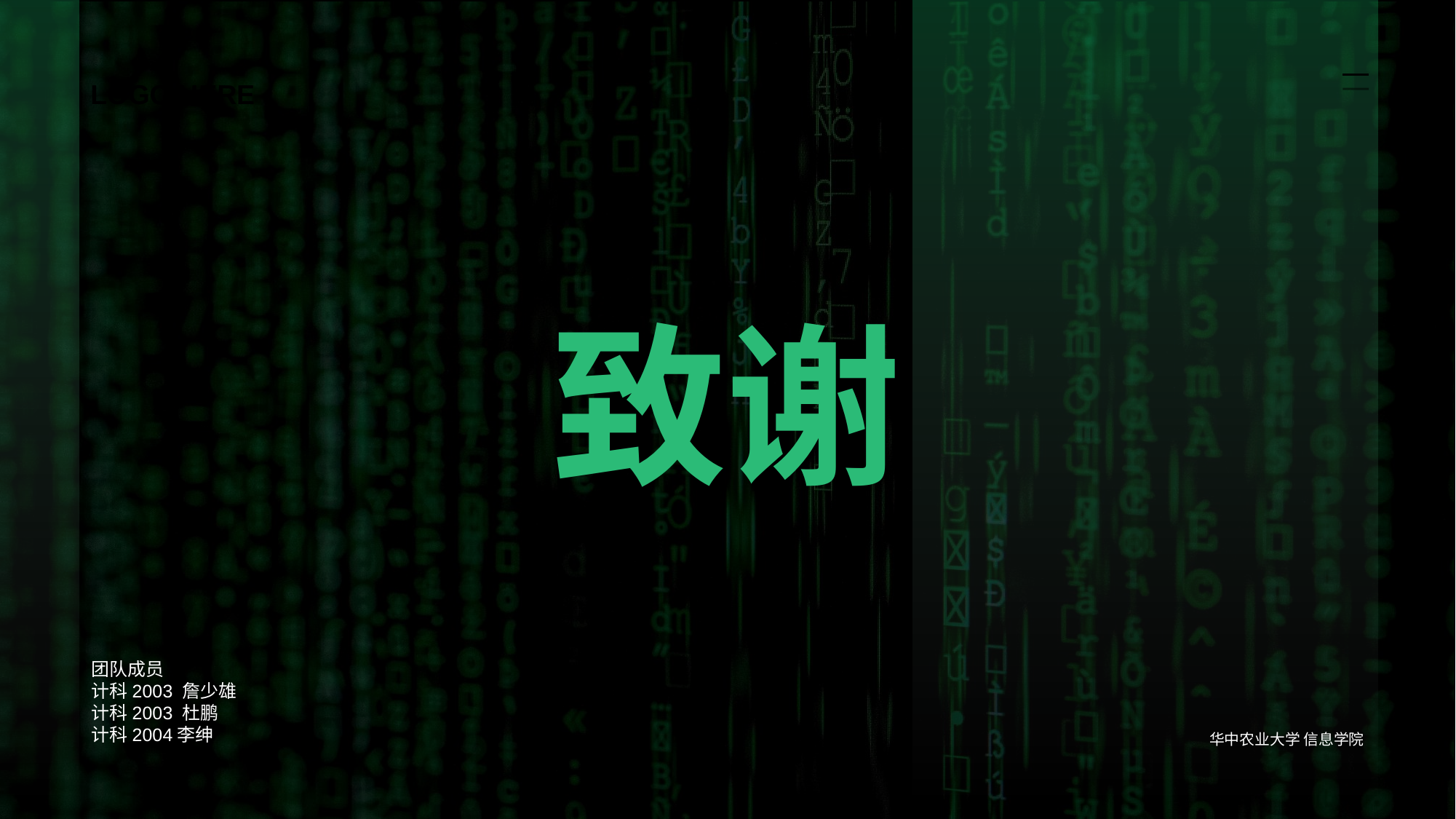

LOGO H ERE
致谢
团队成员
计科2003 詹少雄
计科2003 杜鹏
计科2004李绅
华中农业大学 信息学院